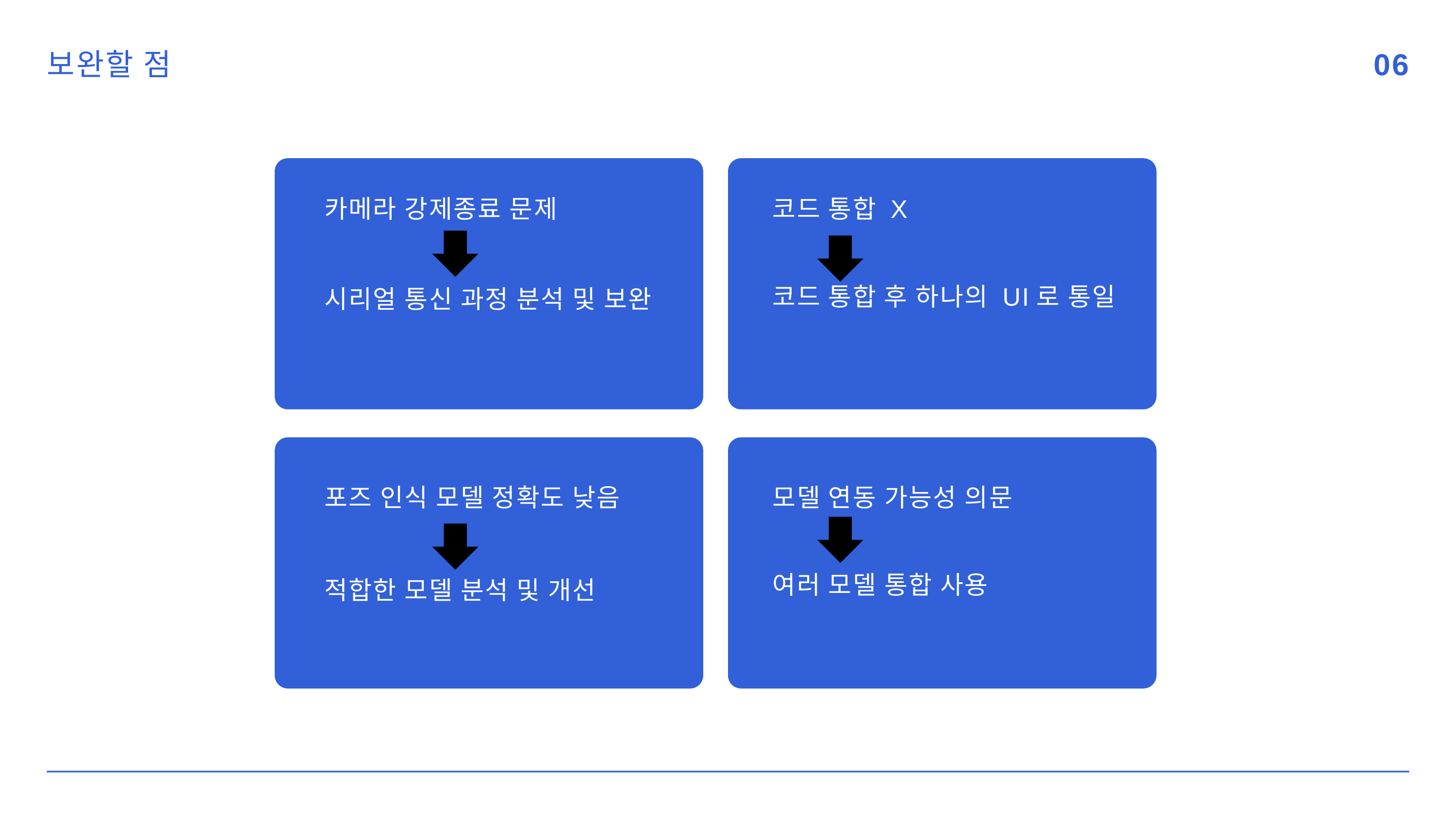

보완할 점
06

카메라 강제종료 문제
코드 통합 X

코드 통합 후 하나의 UI로 통일
시리얼 통신 과정 분석 및 보완

포즈 인식 모델 정확도 낮음
모델 연동 가능성 의문

여러 모델 통합 사용
적합한 모델 분석 및 개선